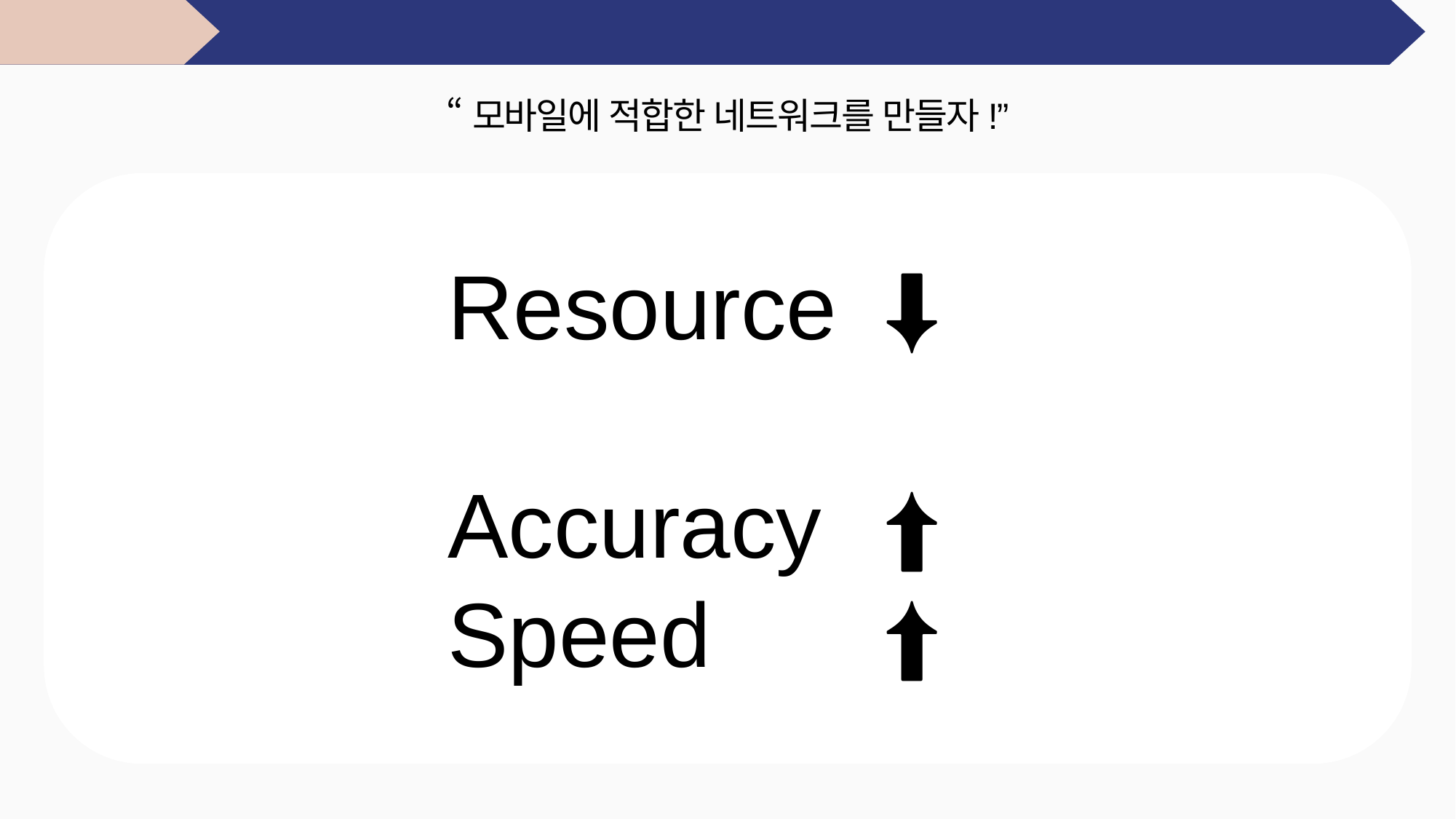

1. Introduction         2. Recap          3. Linear Bottlenecks        4. Inverted Residuals        5. Architecture        6. Performance
“모바일에 적합한 네트워크를 만들자!”

Resource 	⬇️

Accuracy 	⬆️
Speed 		⬆️